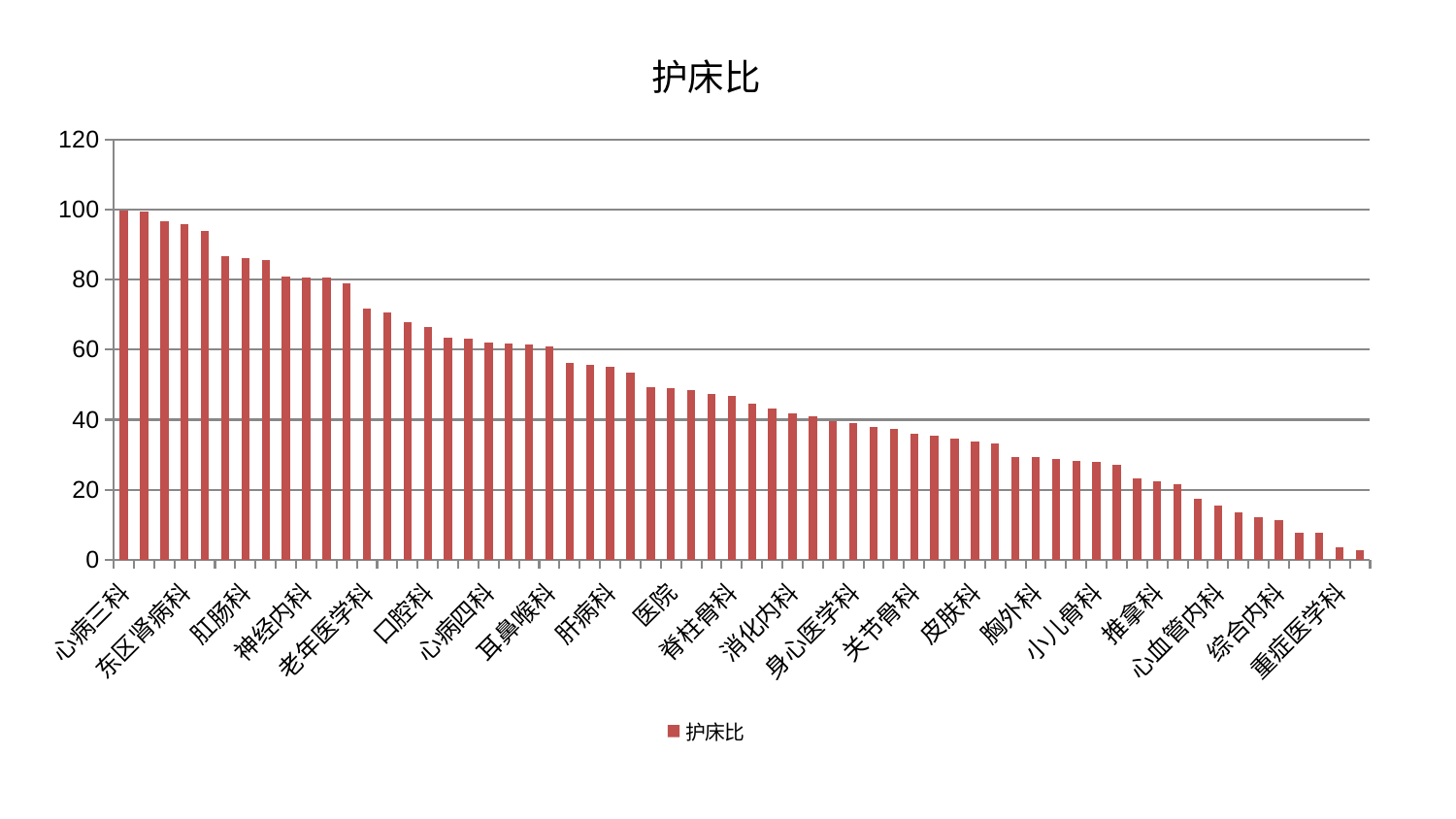

### Chart: 护床比

| Category | 护床比 |
|---|---|
| 心病三科 | 99.74216142069119 |
| 男科 | 99.5908493058451 |
| 风湿病科 | 96.78677437277625 |
| 东区肾病科 | 95.72338765566559 |
| 心病二科 | 93.96865428757073 |
| 妇科 | 86.84215413864531 |
| 肛肠科 | 86.06773543471408 |
| 东区重症医学科 | 85.64040555519856 |
| 小儿推拿科 | 80.98644531591157 |
| 神经内科 | 80.73511224255536 |
| 产科 | 80.72700989170724 |
| 妇二科 | 78.93296705296078 |
| 老年医学科 | 71.61676944853525 |
| 创伤骨科 | 70.72999440181624 |
| 呼吸内科 | 67.95104316878731 |
| 口腔科 | 66.53043494110125 |
| 治未病中心 | 63.43310028827018 |
| 泌尿外科 | 63.096261361940506 |
| 心病四科 | 61.95766373925717 |
| 运动损伤骨科 | 61.84953338032575 |
| 肝胆外科 | 61.614445276460714 |
| 耳鼻喉科 | 60.898919371776714 |
| 脾胃科消化科合并 | 56.172396570591765 |
| 骨科 | 55.65680120721077 |
| 肝病科 | 55.226554692906404 |
| 脾胃病科 | 53.420684701194496 |
| 血液科 | 49.225764870529076 |
| 医院 | 49.0297713979911 |
| 中医外治中心 | 48.36332021582213 |
| 肾病科 | 47.39050635093918 |
| 脊柱骨科 | 46.78613670812726 |
| 肿瘤内科 | 44.589935291366636 |
| 中医经典科 | 43.06517553759197 |
| 消化内科 | 41.66111459559745 |
| 内分泌科 | 40.94262647174966 |
| 脑病二科 | 39.63253224164285 |
| 身心医学科 | 39.099937528417364 |
| 肾脏内科 | 37.94879135579545 |
| 脑病一科 | 37.33277053663227 |
| 关节骨科 | 35.905007118213675 |
| 儿科 | 35.524907561497244 |
| 美容皮肤科 | 34.61418635158575 |
| 皮肤科 | 33.67203806284713 |
| 康复科 | 33.183573404600764 |
| 神经外科 | 29.417005803937933 |
| 胸外科 | 29.337997659605808 |
| 妇科妇二科合并 | 28.781738925247335 |
| 脑病三科 | 28.163525876878047 |
| 小儿骨科 | 27.977917570692924 |
| 周围血管科 | 27.055275020110937 |
| 心病一科 | 23.21723837218428 |
| 推拿科 | 22.261771620183435 |
| 显微骨科 | 21.664160920071353 |
| 针灸科 | 17.53153439185333 |
| 心血管内科 | 15.539687196391005 |
| 眼科 | 13.62280157737854 |
| 西区重症医学科 | 12.096394180999104 |
| 综合内科 | 11.191475263530236 |
| 乳腺甲状腺外科 | 7.8275738785920534 |
| 微创骨科 | 7.593220480446861 |
| 重症医学科 | 3.4231135237981603 |
| 普通外科 | 2.601518761760402 |
185